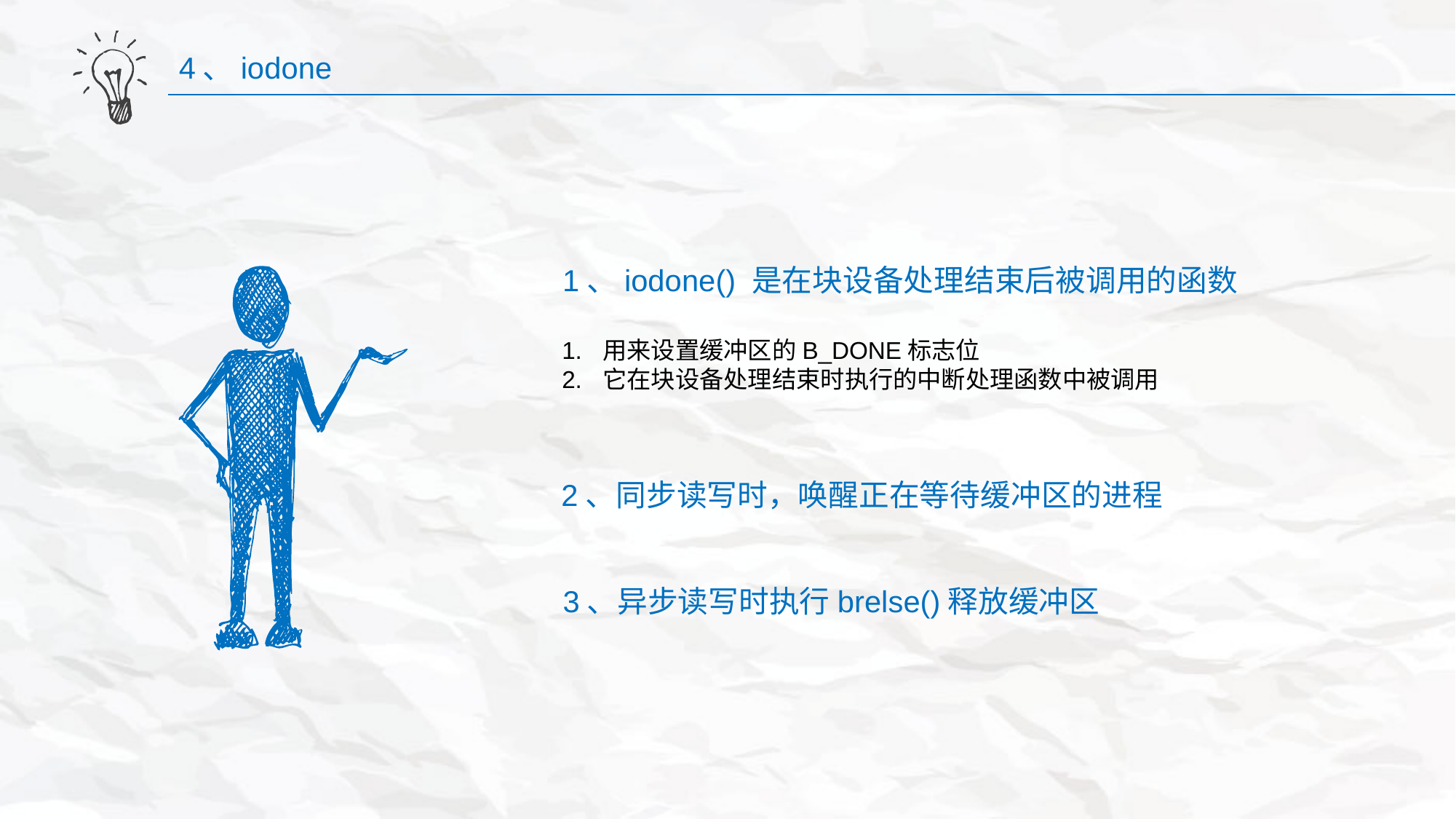

4、iodone
1、iodone() 是在块设备处理结束后被调用的函数
用来设置缓冲区的B_DONE标志位
它在块设备处理结束时执行的中断处理函数中被调用
2、同步读写时，唤醒正在等待缓冲区的进程
3、异步读写时执行brelse()释放缓冲区